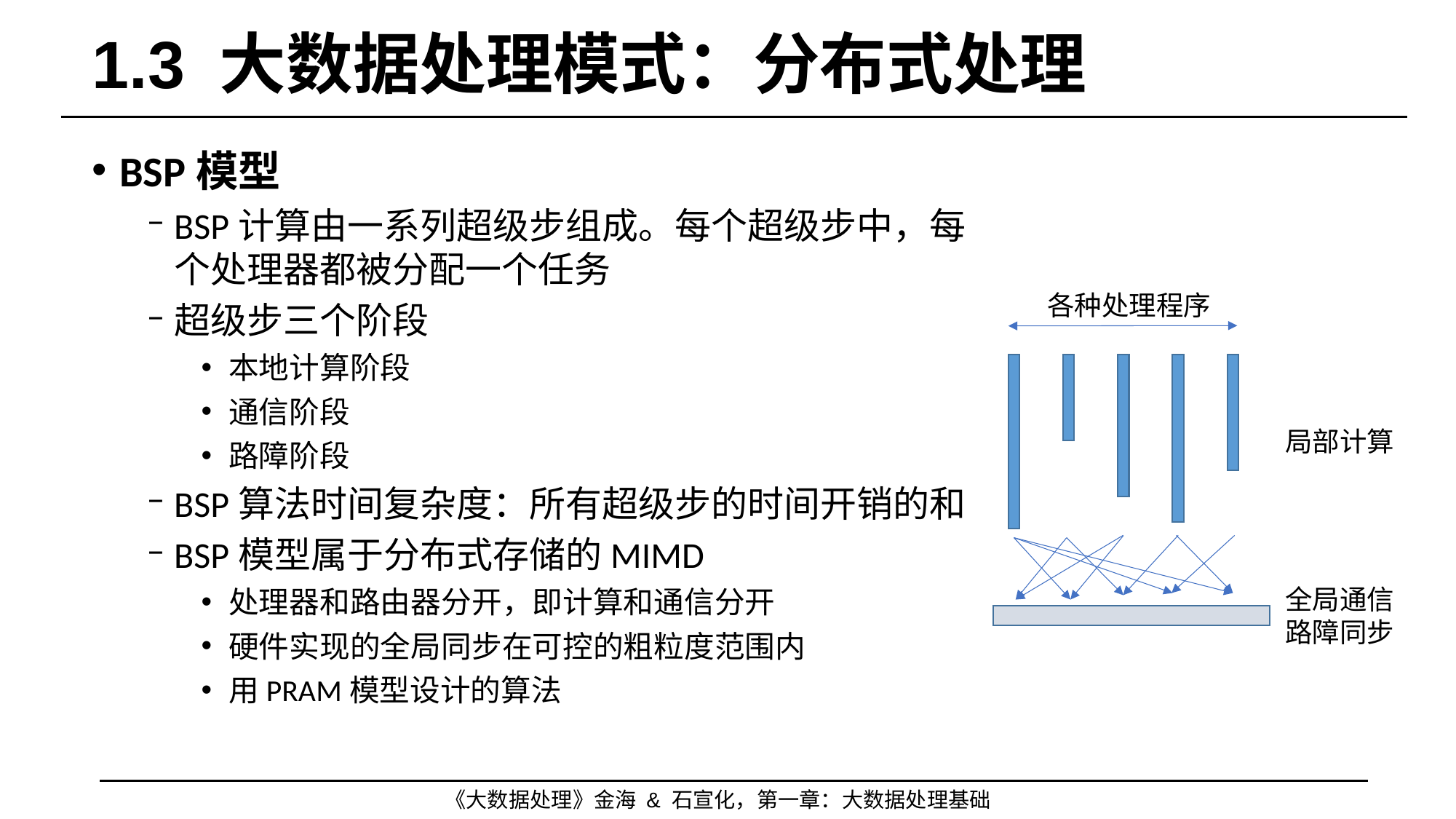

# 1.3 大数据处理模式：分布式处理
BSP模型
BSP计算由一系列超级步组成。每个超级步中，每个处理器都被分配一个任务
超级步三个阶段
本地计算阶段
通信阶段
路障阶段
BSP算法时间复杂度：所有超级步的时间开销的和
BSP模型属于分布式存储的MIMD
处理器和路由器分开，即计算和通信分开
硬件实现的全局同步在可控的粗粒度范围内
用PRAM模型设计的算法
各种处理程序

局部计算
全局通信
路障同步